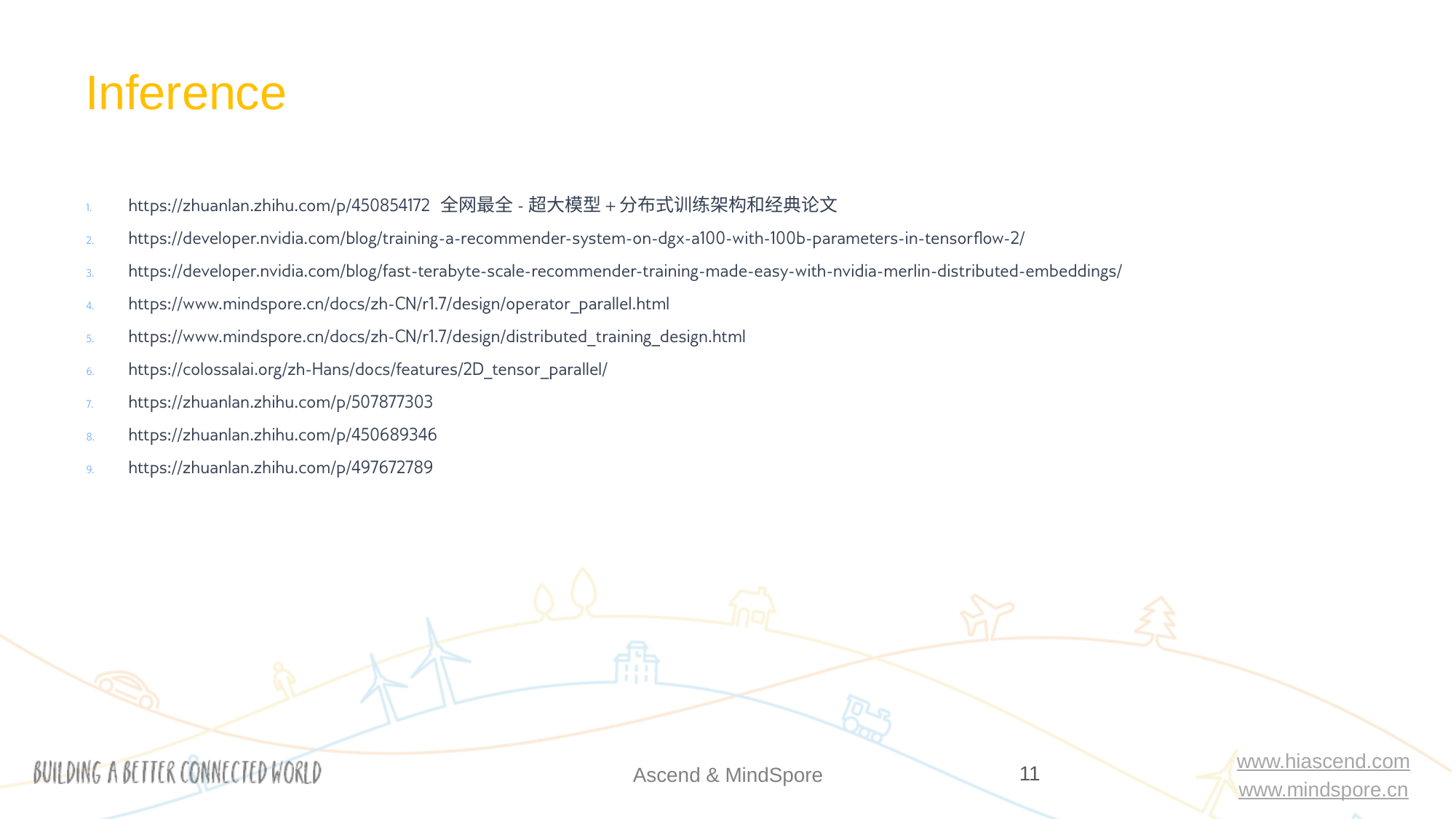

# Inference
https://zhuanlan.zhihu.com/p/450854172 全网最全-超大模型+分布式训练架构和经典论文
https://developer.nvidia.com/blog/training-a-recommender-system-on-dgx-a100-with-100b-parameters-in-tensorflow-2/
https://developer.nvidia.com/blog/fast-terabyte-scale-recommender-training-made-easy-with-nvidia-merlin-distributed-embeddings/
https://www.mindspore.cn/docs/zh-CN/r1.7/design/operator_parallel.html
https://www.mindspore.cn/docs/zh-CN/r1.7/design/distributed_training_design.html
https://colossalai.org/zh-Hans/docs/features/2D_tensor_parallel/
https://zhuanlan.zhihu.com/p/507877303
https://zhuanlan.zhihu.com/p/450689346
https://zhuanlan.zhihu.com/p/497672789